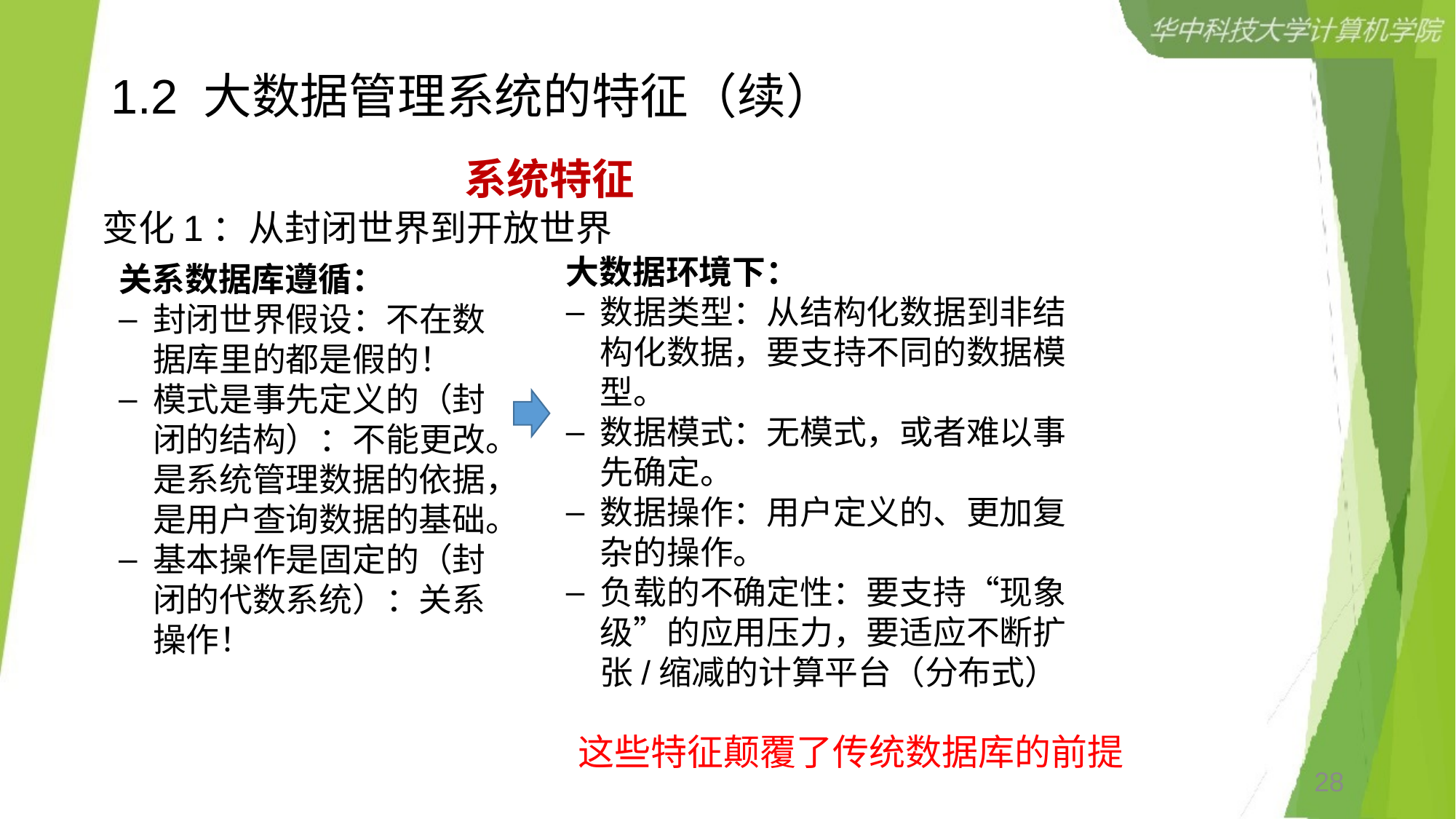

# 1.2 大数据管理系统的特征（续）
系统特征
变化1：从封闭世界到开放世界
大数据环境下：
数据类型：从结构化数据到非结构化数据，要支持不同的数据模型。
数据模式：无模式，或者难以事先确定。
数据操作：用户定义的、更加复杂的操作。
负载的不确定性：要支持“现象级”的应用压力，要适应不断扩张/缩减的计算平台（分布式）
关系数据库遵循：
封闭世界假设：不在数据库里的都是假的！
模式是事先定义的（封闭的结构）：不能更改。是系统管理数据的依据，是用户查询数据的基础。
基本操作是固定的（封闭的代数系统）：关系操作！

这些特征颠覆了传统数据库的前提
28